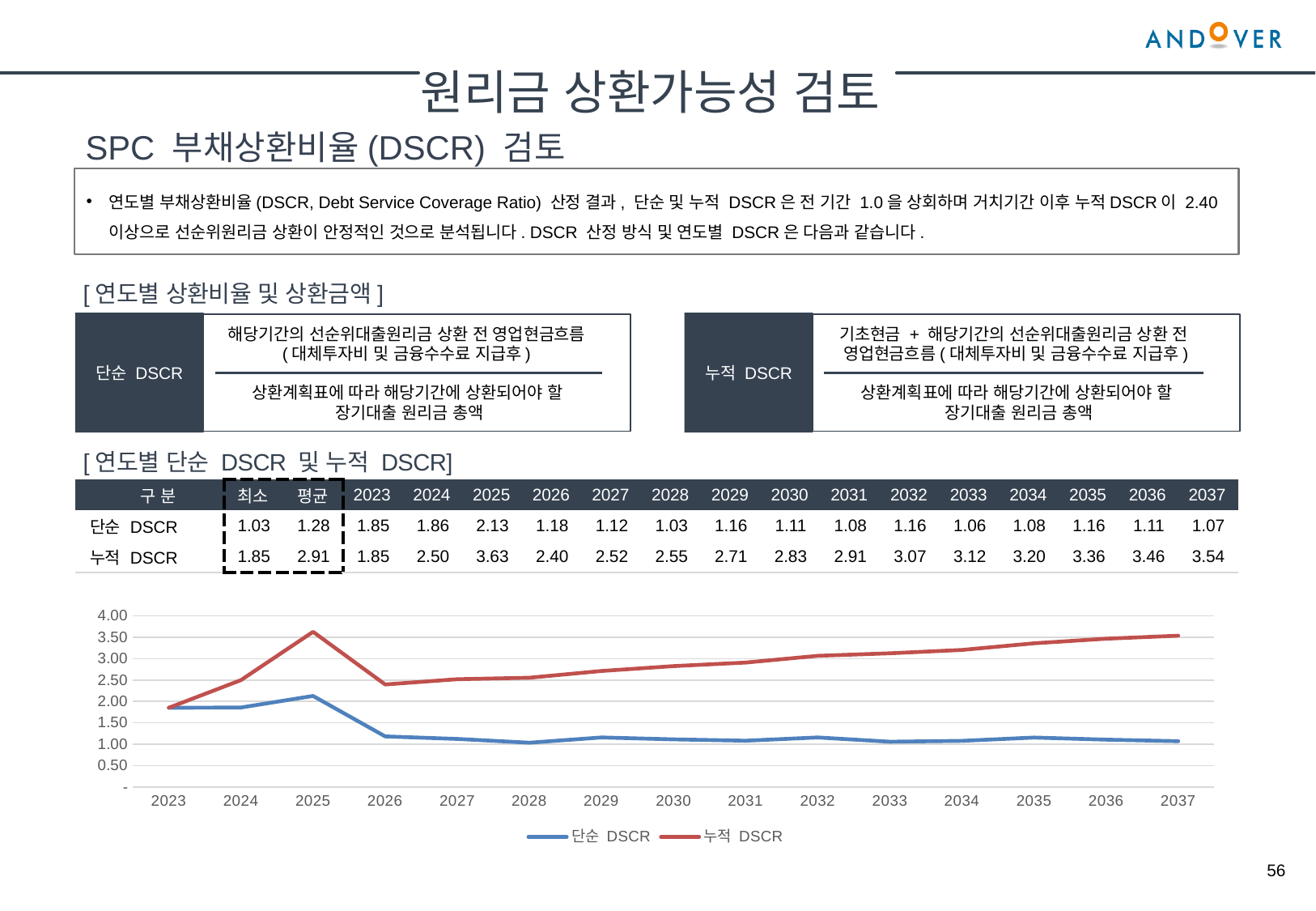

원리금 상환가능성 검토
SPC 부채상환비율(DSCR) 검토
연도별 부채상환비율(DSCR, Debt Service Coverage Ratio) 산정 결과, 단순 및 누적 DSCR은 전 기간 1.0을 상회하며 거치기간 이후 누적DSCR이 2.40 이상으로 선순위원리금 상환이 안정적인 것으로 분석됩니다. DSCR 산정 방식 및 연도별 DSCR은 다음과 같습니다.
[연도별 상환비율 및 상환금액]
단순 DSCR
누적 DSCR

해당기간의 선순위대출원리금 상환 전 영업현금흐름
(대체투자비 및 금융수수료 지급후)
기초현금 + 해당기간의 선순위대출원리금 상환 전
영업현금흐름(대체투자비 및 금융수수료 지급후)
상환계획표에 따라 해당기간에 상환되어야 할
장기대출 원리금 총액
상환계획표에 따라 해당기간에 상환되어야 할
장기대출 원리금 총액
[연도별 단순 DSCR 및 누적 DSCR]
| 구 분 | 최소 | 평균 | 2023 | 2024 | 2025 | 2026 | 2027 | 2028 | 2029 | 2030 | 2031 | 2032 | 2033 | 2034 | 2035 | 2036 | 2037 |
| --- | --- | --- | --- | --- | --- | --- | --- | --- | --- | --- | --- | --- | --- | --- | --- | --- | --- |
| 단순 DSCR | 1.03 | 1.28 | 1.85 | 1.86 | 2.13 | 1.18 | 1.12 | 1.03 | 1.16 | 1.11 | 1.08 | 1.16 | 1.06 | 1.08 | 1.16 | 1.11 | 1.07 |
| 누적 DSCR | 1.85 | 2.91 | 1.85 | 2.50 | 3.63 | 2.40 | 2.52 | 2.55 | 2.71 | 2.83 | 2.91 | 3.07 | 3.12 | 3.20 | 3.36 | 3.46 | 3.54 |
|  |
| --- |

### Chart

| Category | 단순 DSCR | 누적 DSCR |
|---|---|---|
| 2023 | 1.85308694015022 | 1.85308694015022 |
| 2024 | 1.8580432798110416 | 2.4978584849237064 |
| 2025 | 2.1283662910947068 | 3.626224776018413 |
| 2026 | 1.1827922756706601 | 2.396224108738944 |
| 2027 | 1.1232197293188766 | 2.519443838057821 |
| 2028 | 1.0347297445298305 | 2.5541735825876515 |
| 2029 | 1.15759688233222 | 2.7117704649198715 |
| 2030 | 1.1136321944724534 | 2.825402659392326 |
| 2031 | 1.0823632254281321 | 2.907765884820458 |
| 2032 | 1.1581841045703283 | 3.065949989390786 |
| 2033 | 1.0586725746910368 | 3.1246225640818226 |
| 2034 | 1.078554006857657 | 3.2031765709394797 |
| 2035 | 1.1554733608362249 | 3.3586499317757044 |
| 2036 | 1.106349068242594 | 3.4649990000182984 |
| 2037 | 1.0706219659900136 | 3.5356209660083113 |
56